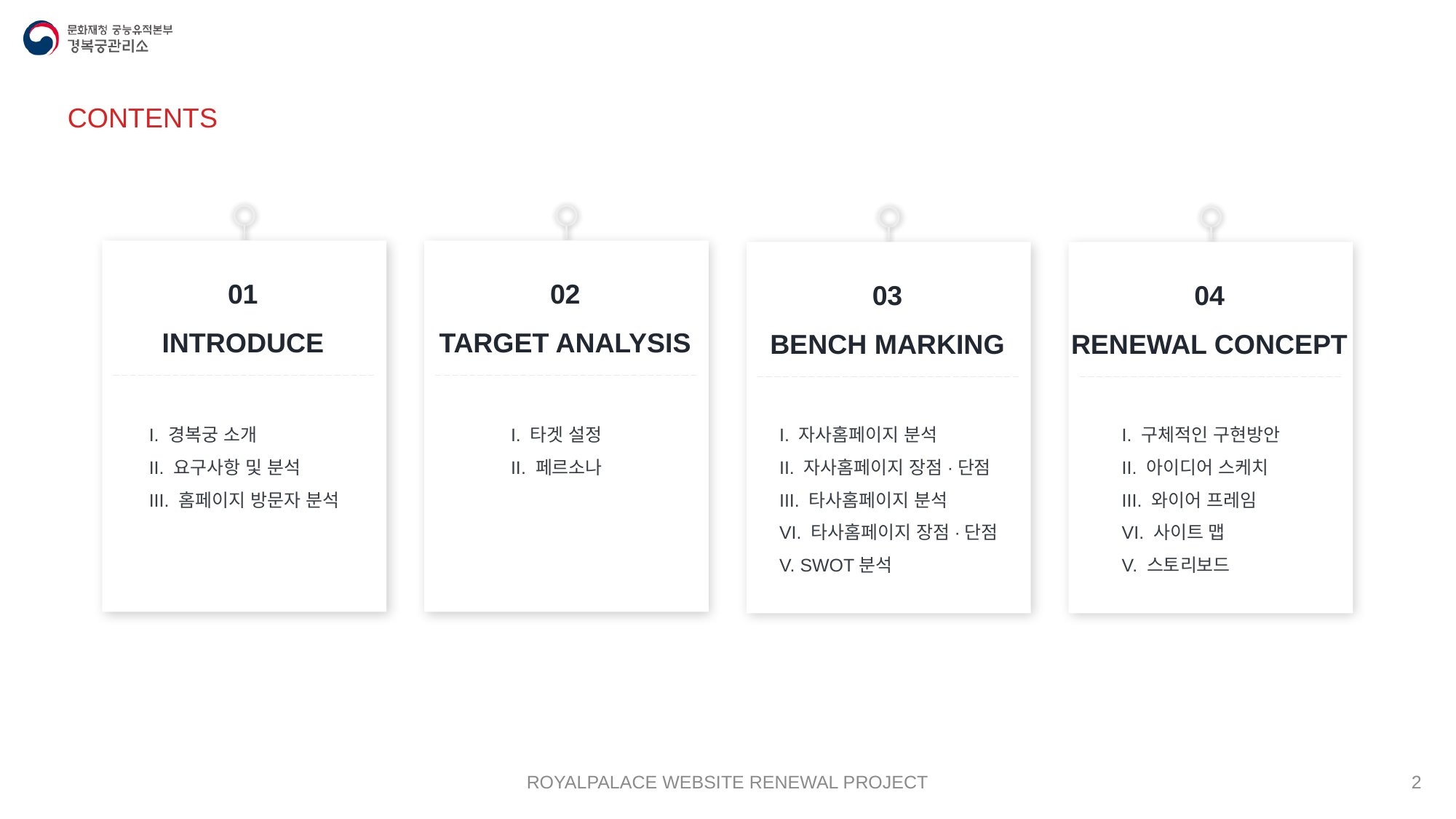

CONTENTS

01
INTRODUCE
I. 경복궁 소개
II. 요구사항 및 분석
III. 홈페이지 방문자 분석

02
TARGET ANALYSIS
I. 타겟 설정
II. 페르소나

03
BENCH MARKING
I. 자사홈페이지 분석
II. 자사홈페이지 장점·단점
III. 타사홈페이지 분석
VI. 타사홈페이지 장점·단점
V. SWOT분석

04
RENEWAL CONCEPT
I. 구체적인 구현방안
II. 아이디어 스케치
III. 와이어 프레임
VI. 사이트 맵
V. 스토리보드
ROYALPALACE WEBSITE RENEWAL PROJECT
2